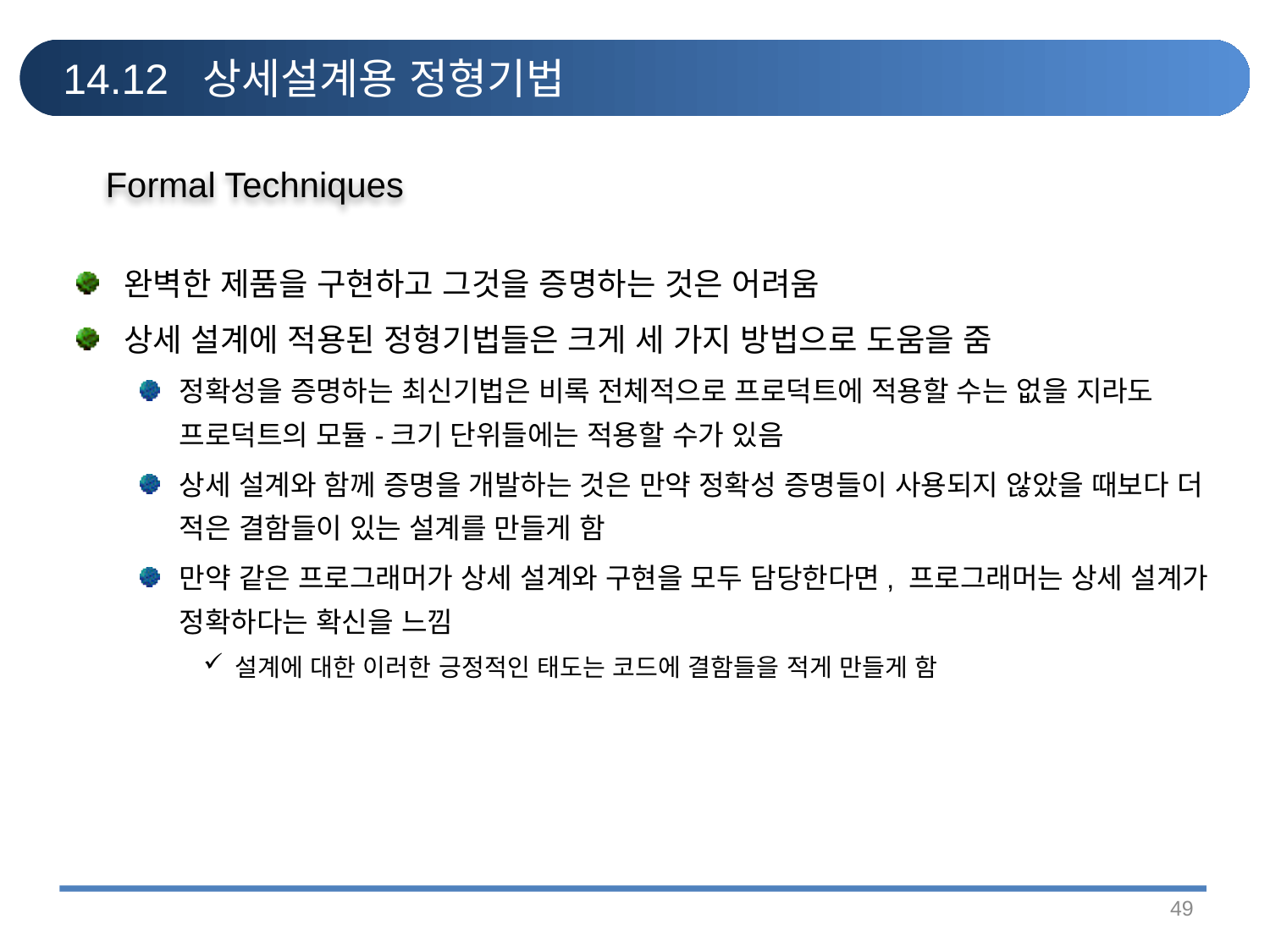

# 14.12  상세설계용 정형기법
Formal Techniques
완벽한 제품을 구현하고 그것을 증명하는 것은 어려움
상세 설계에 적용된 정형기법들은 크게 세 가지 방법으로 도움을 줌
정확성을 증명하는 최신기법은 비록 전체적으로 프로덕트에 적용할 수는 없을 지라도 프로덕트의 모듈-크기 단위들에는 적용할 수가 있음
상세 설계와 함께 증명을 개발하는 것은 만약 정확성 증명들이 사용되지 않았을 때보다 더 적은 결함들이 있는 설계를 만들게 함
만약 같은 프로그래머가 상세 설계와 구현을 모두 담당한다면, 프로그래머는 상세 설계가 정확하다는 확신을 느낌
설계에 대한 이러한 긍정적인 태도는 코드에 결함들을 적게 만들게 함
49